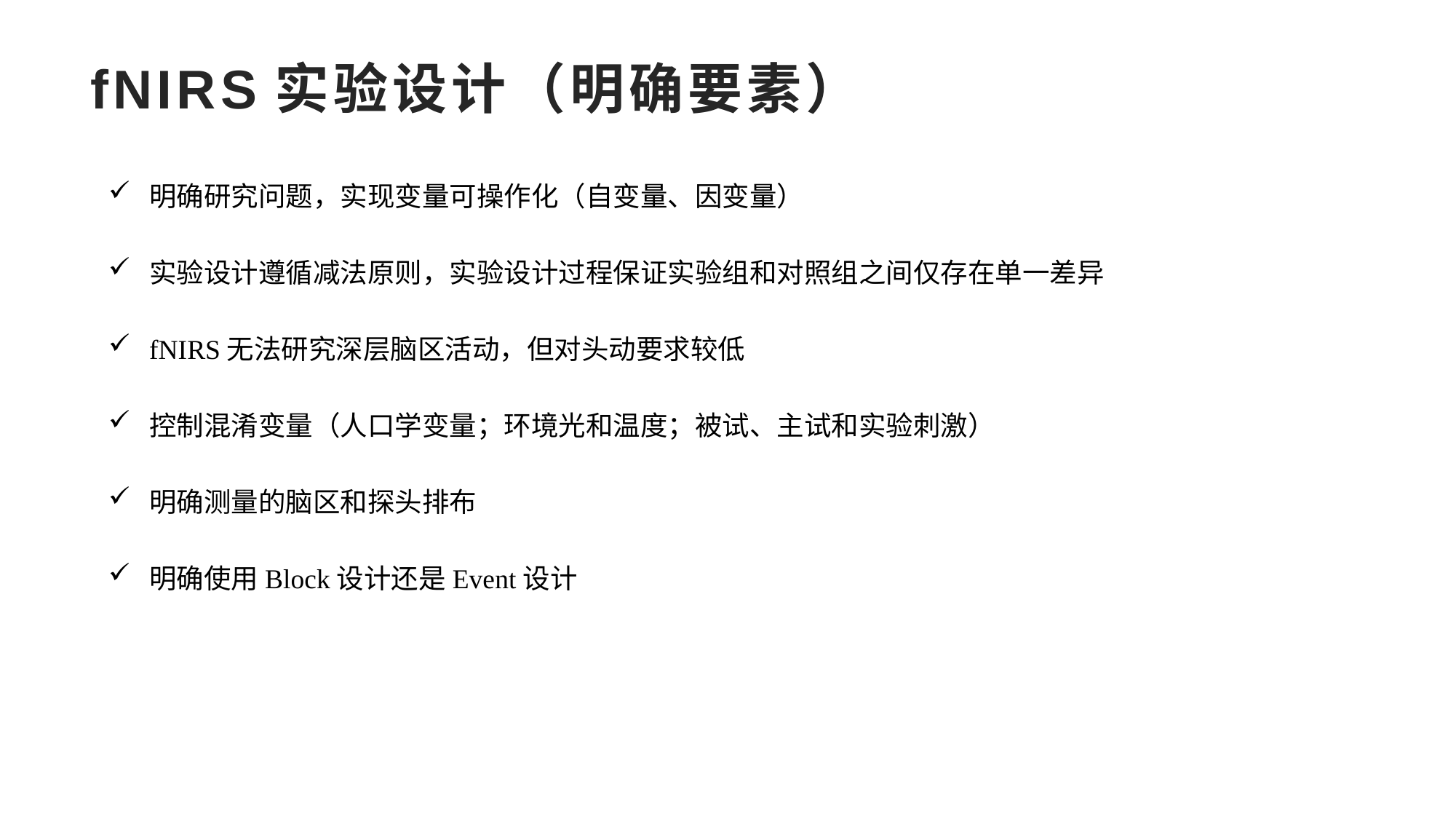

# fNIRS实验设计（明确要素）
明确研究问题，实现变量可操作化（自变量、因变量）

实验设计遵循减法原则，实验设计过程保证实验组和对照组之间仅存在单一差异

fNIRS无法研究深层脑区活动，但对头动要求较低

控制混淆变量（人口学变量；环境光和温度；被试、主试和实验刺激）

明确测量的脑区和探头排布

明确使用Block设计还是Event设计